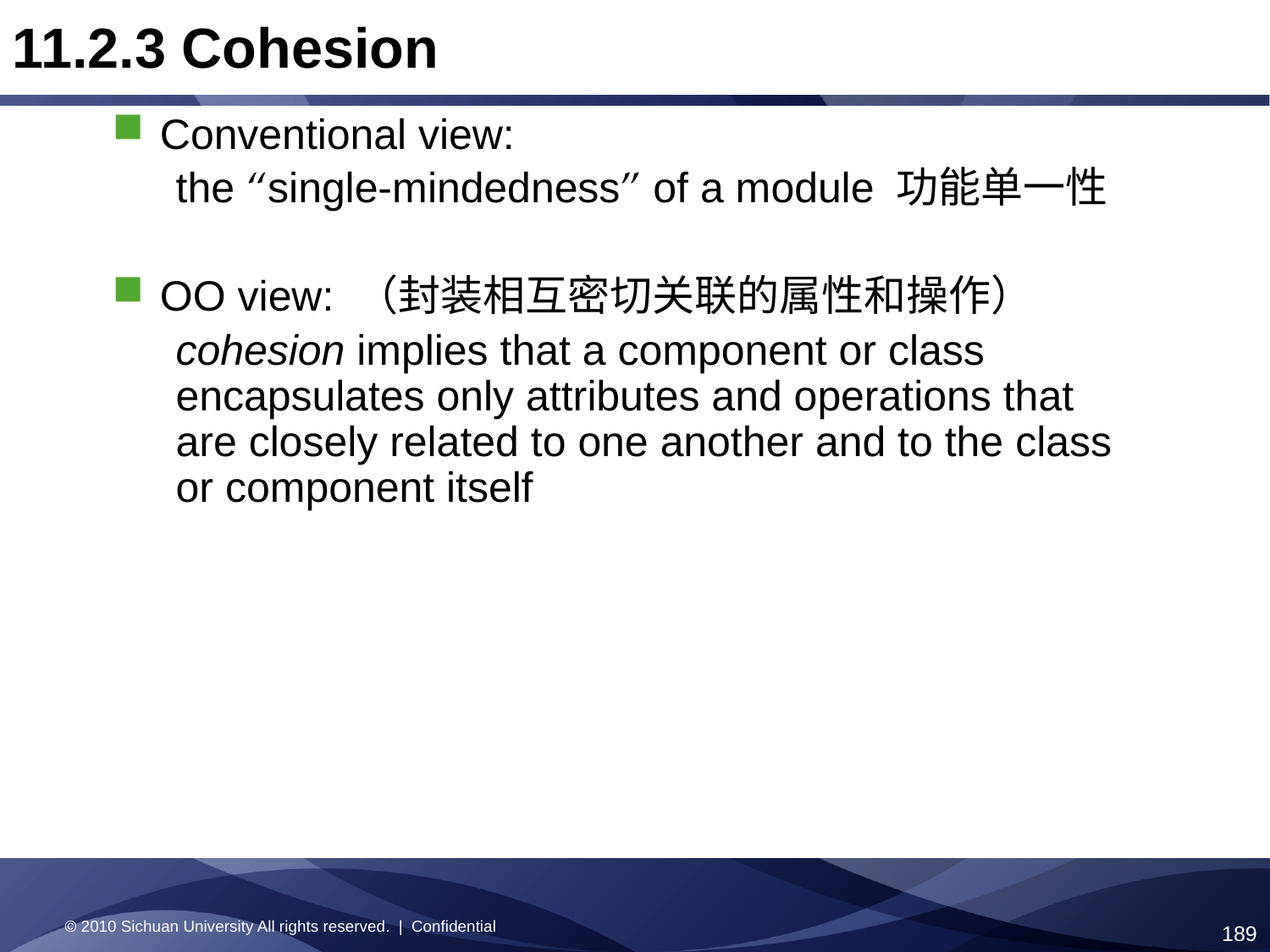

11.2.3 Cohesion
Conventional view:
the “single-mindedness” of a module 功能单一性

OO view: （封装相互密切关联的属性和操作）
cohesion implies that a component or class encapsulates only attributes and operations that are closely related to one another and to the class or component itself
© 2010 Sichuan University All rights reserved.  |  Confidential
189